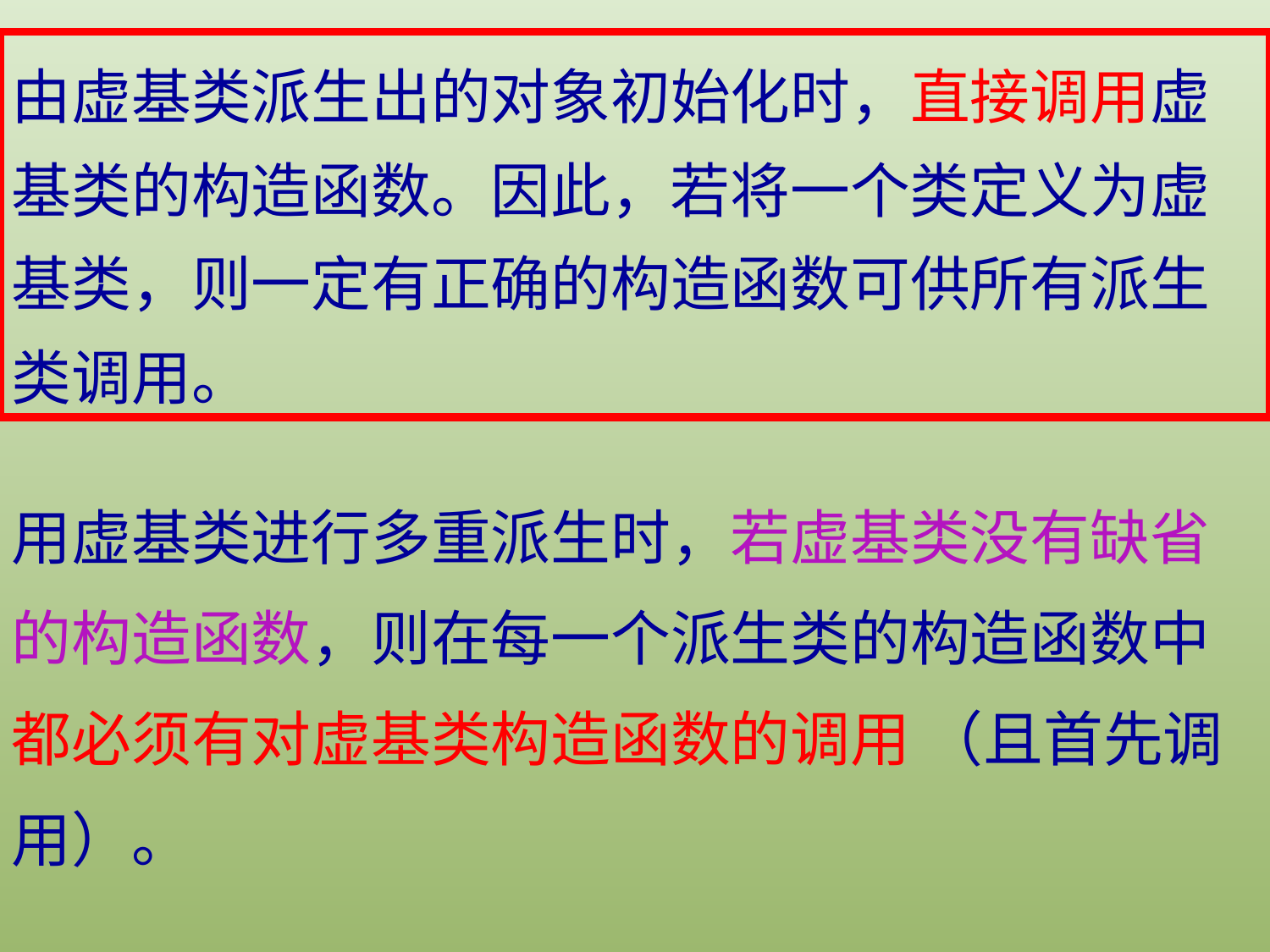

由虚基类派生出的对象初始化时，直接调用虚基类的构造函数。因此，若将一个类定义为虚基类，则一定有正确的构造函数可供所有派生类调用。
用虚基类进行多重派生时，若虚基类没有缺省的构造函数，则在每一个派生类的构造函数中都必须有对虚基类构造函数的调用 （且首先调用）。
804